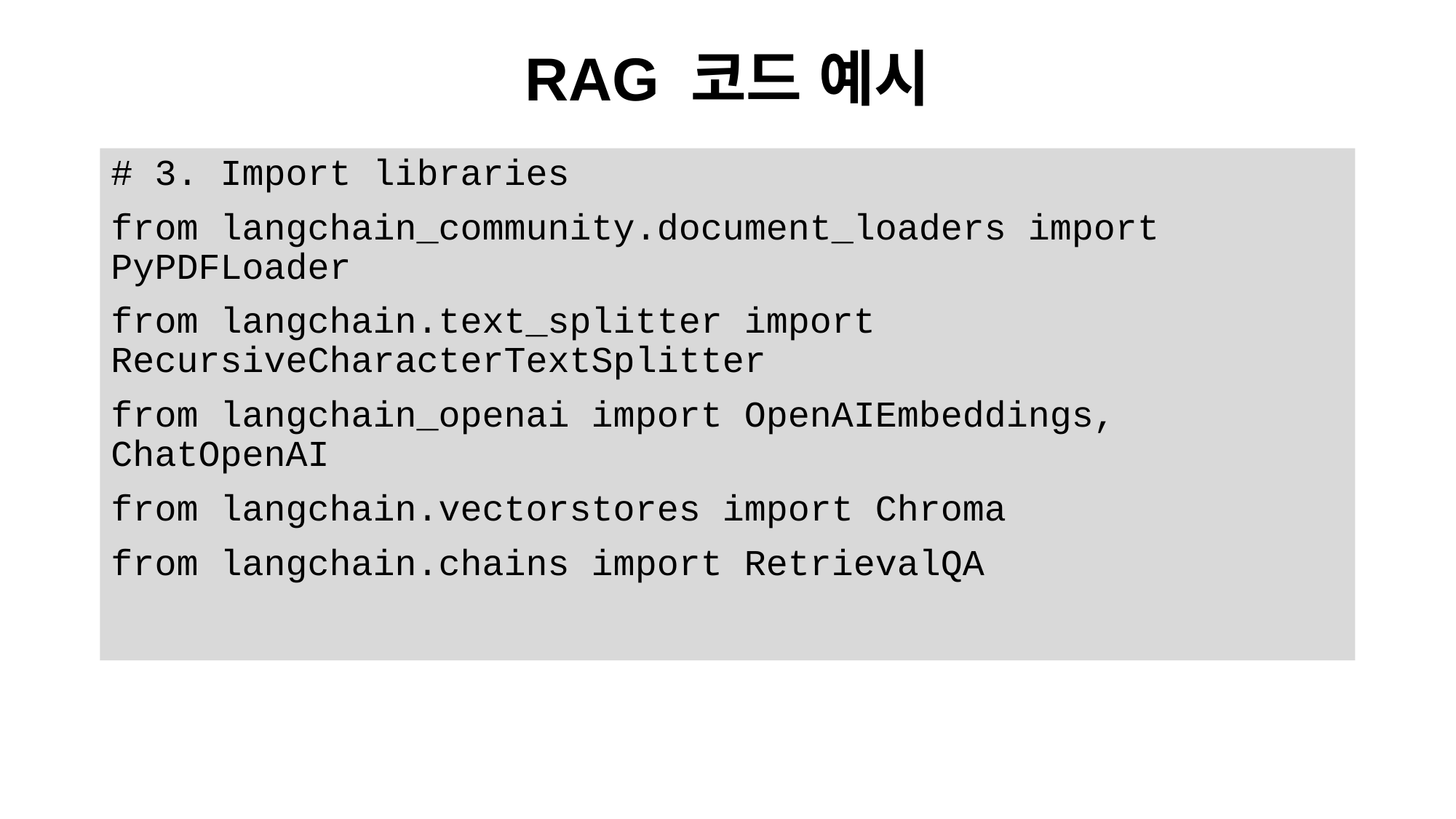

# RAG 코드 예시
# 3. Import libraries
from langchain_community.document_loaders import PyPDFLoader
from langchain.text_splitter import RecursiveCharacterTextSplitter
from langchain_openai import OpenAIEmbeddings, ChatOpenAI
from langchain.vectorstores import Chroma
from langchain.chains import RetrievalQA